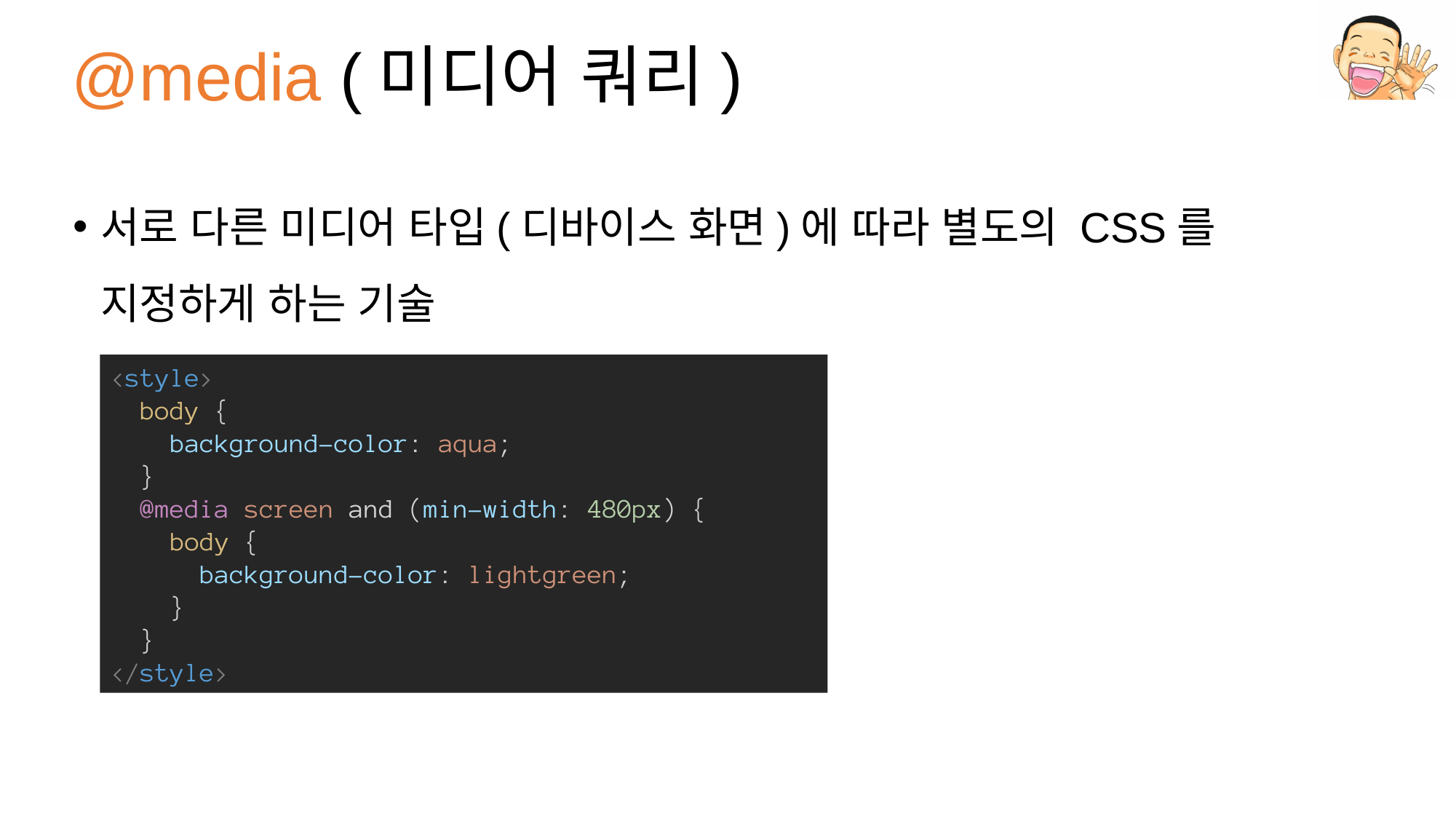

# @media (미디어 쿼리)
서로 다른 미디어 타입(디바이스 화면)에 따라 별도의 CSS를 지정하게 하는 기술

<style>
  body {
    background-color: aqua;
  }
  @media screen and (min-width: 480px) {
    body {
      background-color: lightgreen;
    }
  }
</style>